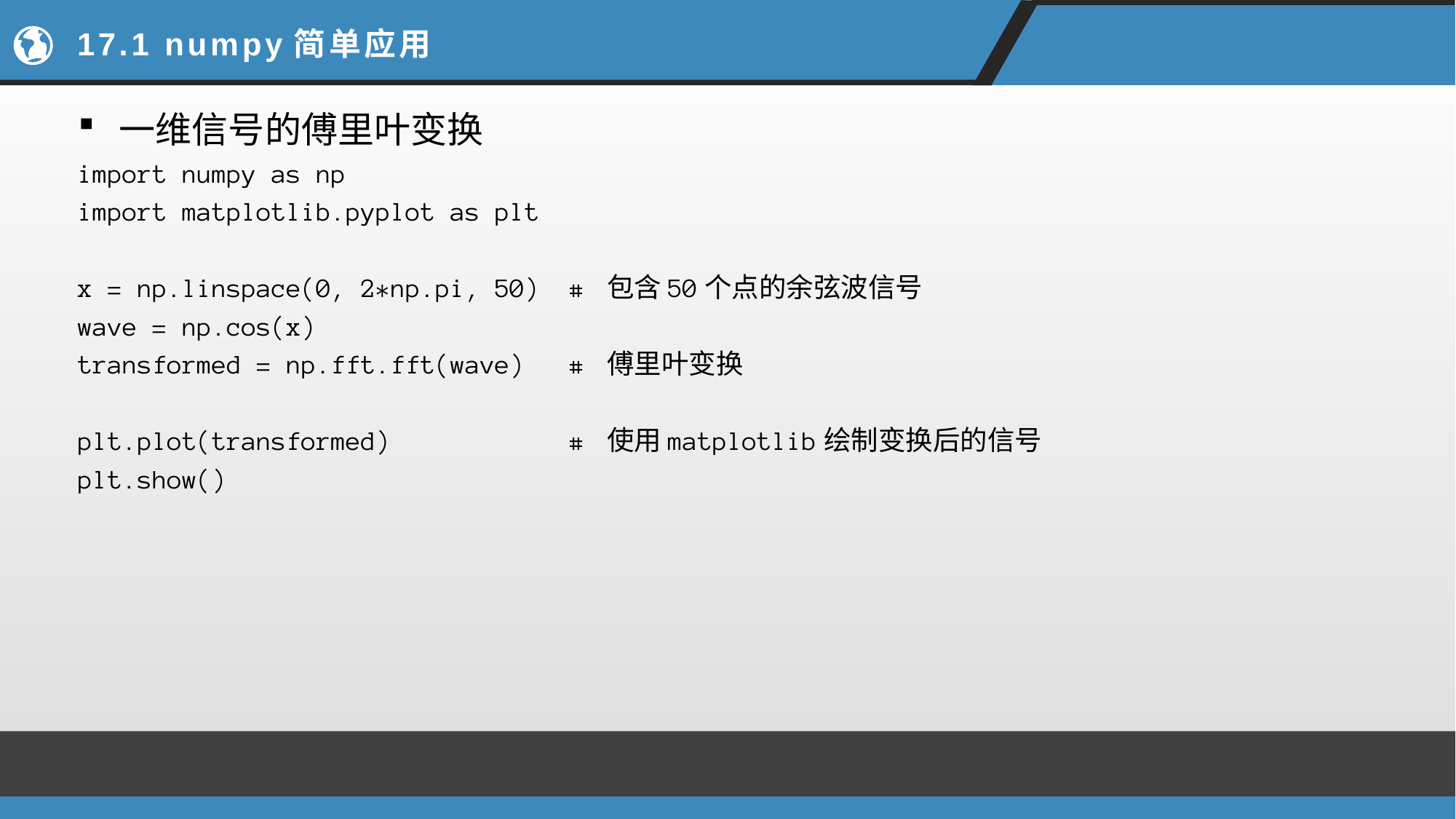

# 17.1 numpy简单应用

一维信号的傅里叶变换
import numpy as np
import matplotlib.pyplot as plt

x = np.linspace(0, 2*np.pi, 50)  # 包含50个点的余弦波信号
wave = np.cos(x)
transformed = np.fft.fft(wave)   # 傅里叶变换

plt.plot(transformed)            # 使用matplotlib绘制变换后的信号
plt.show()